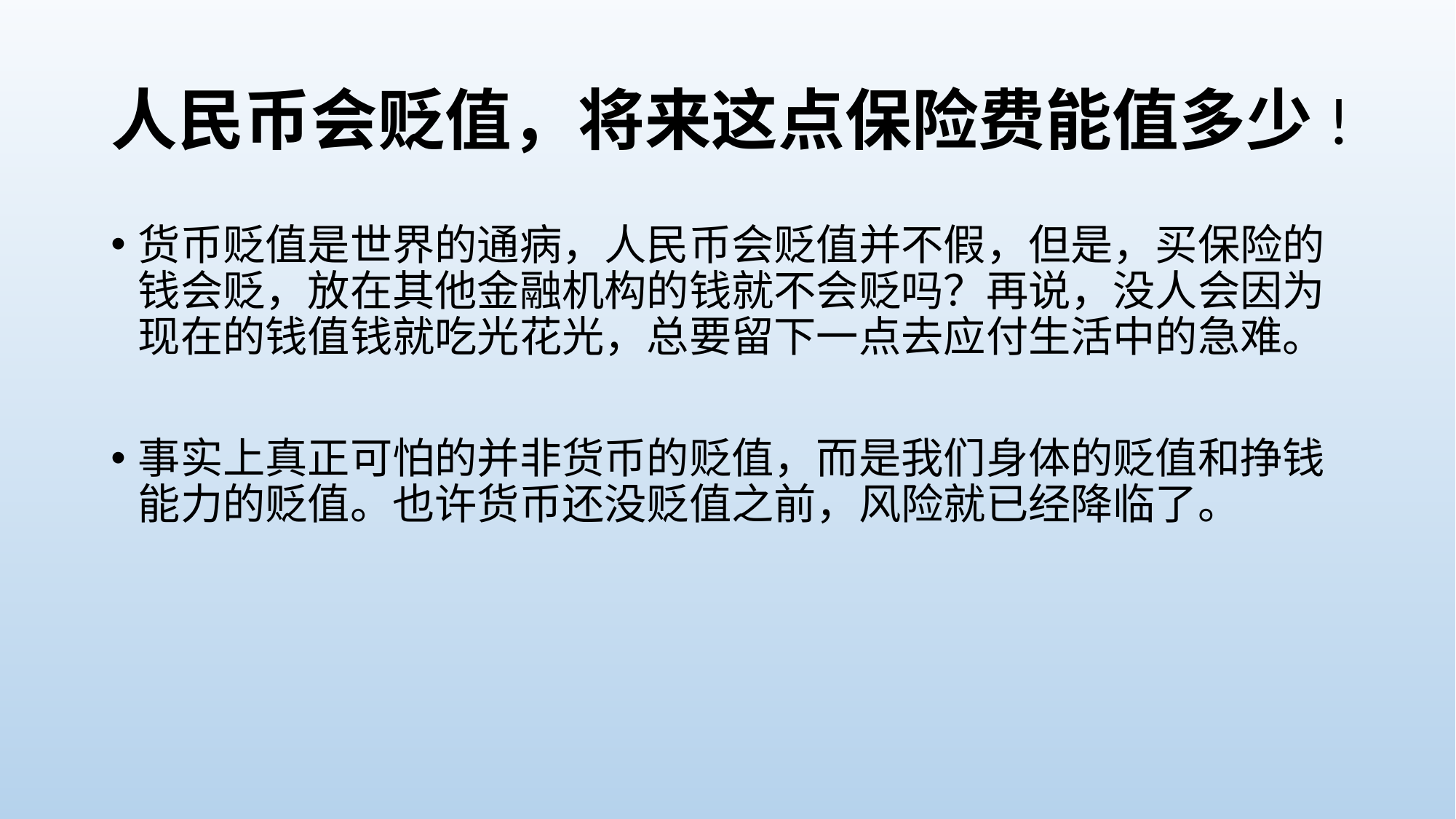

# 人民币会贬值，将来这点保险费能值多少!
货币贬值是世界的通病，人民币会贬值并不假，但是，买保险的钱会贬，放在其他金融机构的钱就不会贬吗？再说，没人会因为现在的钱值钱就吃光花光，总要留下一点去应付生活中的急难。

事实上真正可怕的并非货币的贬值，而是我们身体的贬值和挣钱能力的贬值。也许货币还没贬值之前，风险就已经降临了。